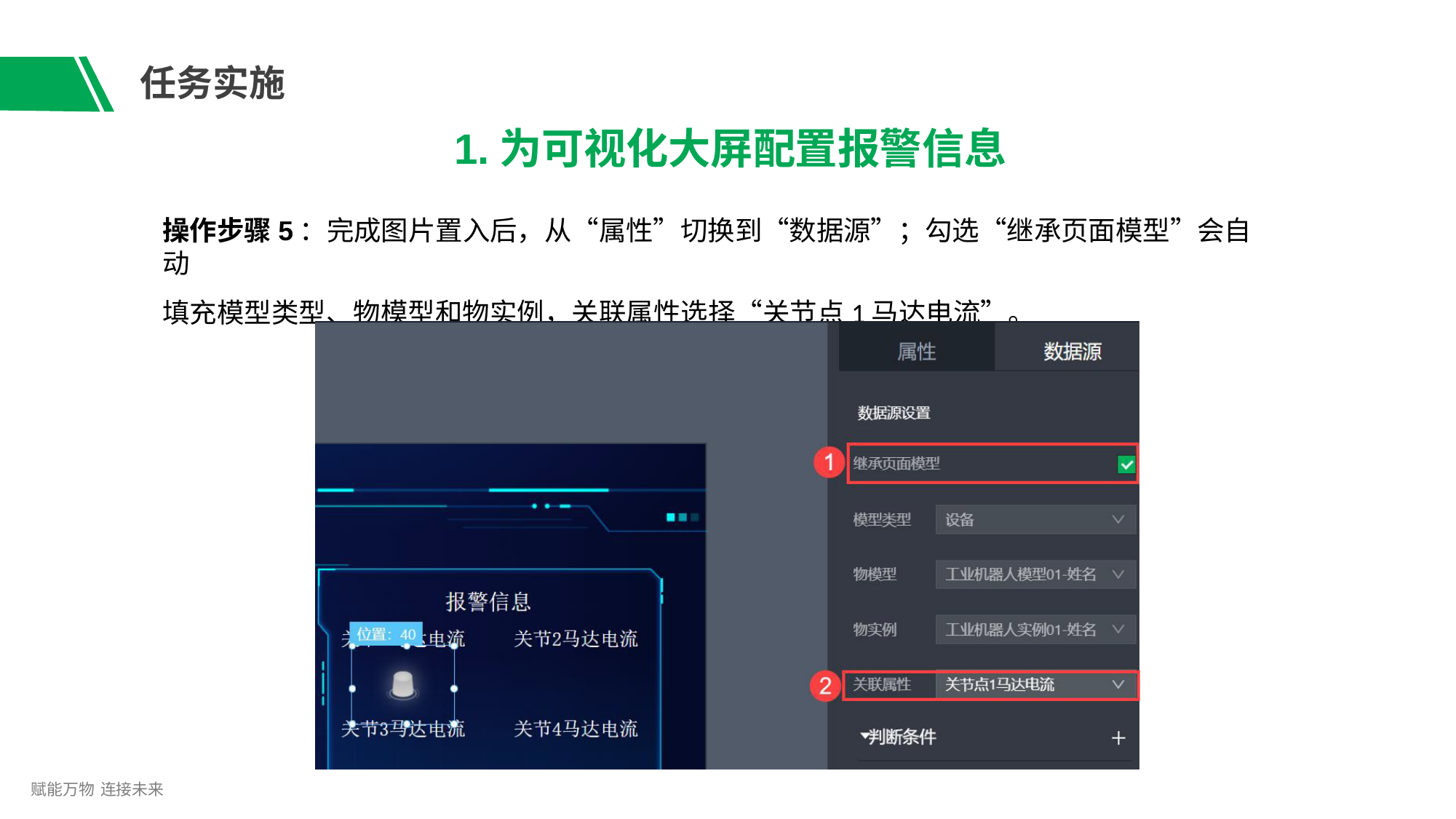

# 任务实施
1.为可视化大屏配置报警信息
操作步骤5：完成图片置入后，从“属性”切换到“数据源”；勾选“继承页面模型”会自动
填充模型类型、物模型和物实例，关联属性选择“关节点1马达电流”。

赋能万物 连接未来